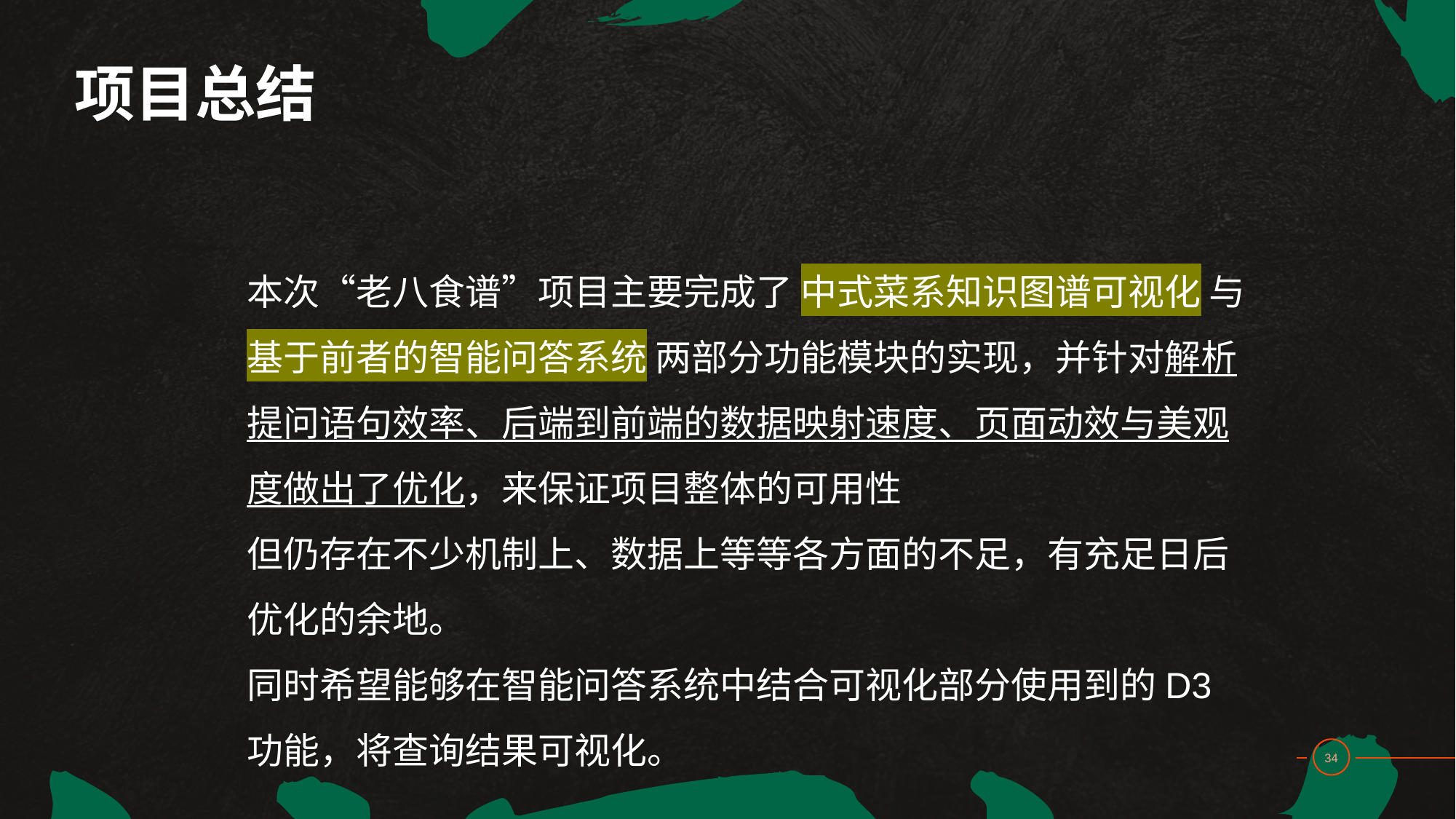

项目总结
本次“老八食谱”项目主要完成了 中式菜系知识图谱可视化 与 基于前者的智能问答系统 两部分功能模块的实现，并针对解析提问语句效率、后端到前端的数据映射速度、页面动效与美观度做出了优化，来保证项目整体的可用性
但仍存在不少机制上、数据上等等各方面的不足，有充足日后优化的余地。
同时希望能够在智能问答系统中结合可视化部分使用到的D3功能，将查询结果可视化。

34